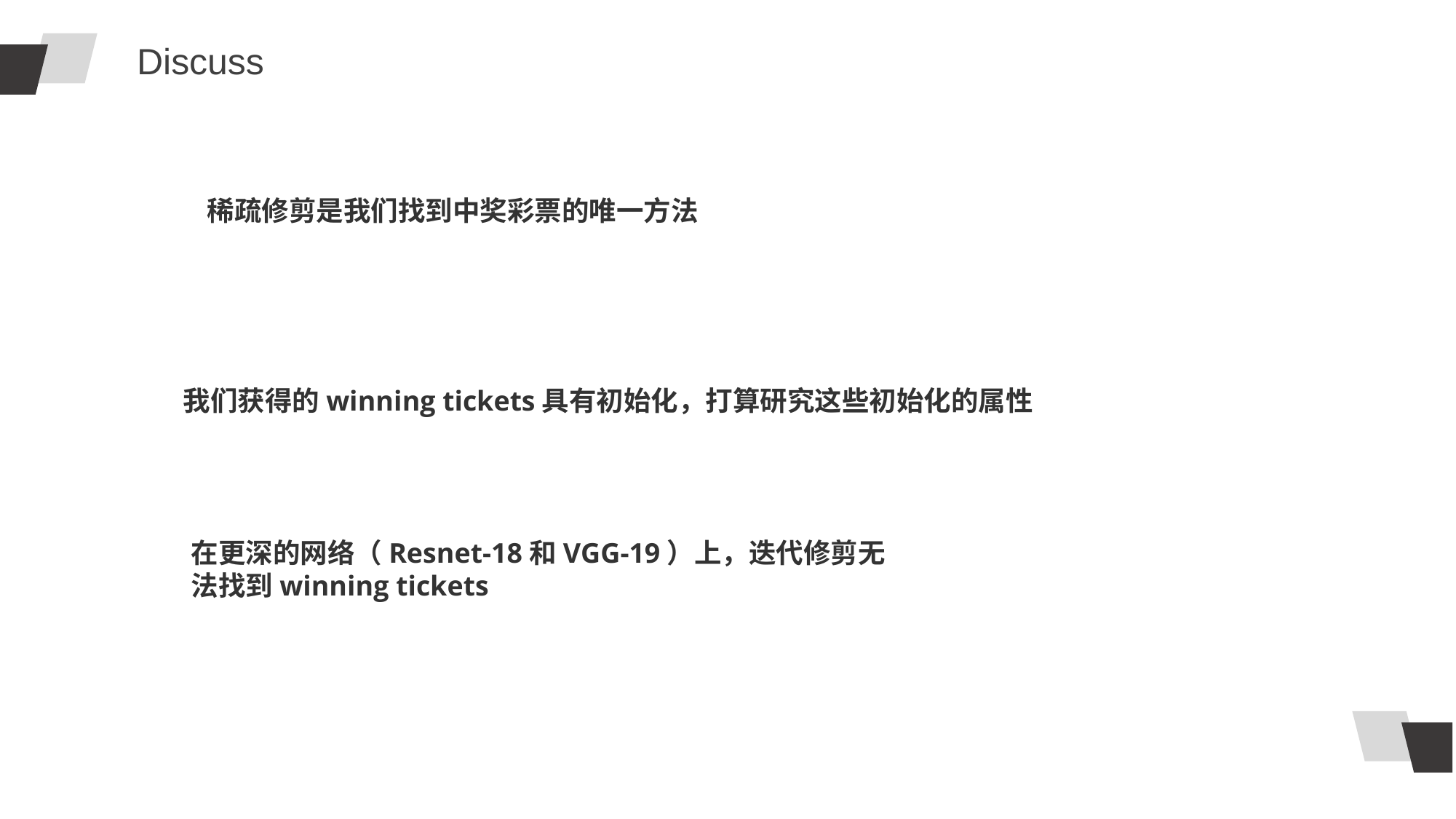

Discuss
稀疏修剪是我们找到中奖彩票的唯一方法
我们获得的winning tickets具有初始化，打算研究这些初始化的属性
在更深的网络（Resnet-18和VGG-19）上，迭代修剪无法找到winning tickets